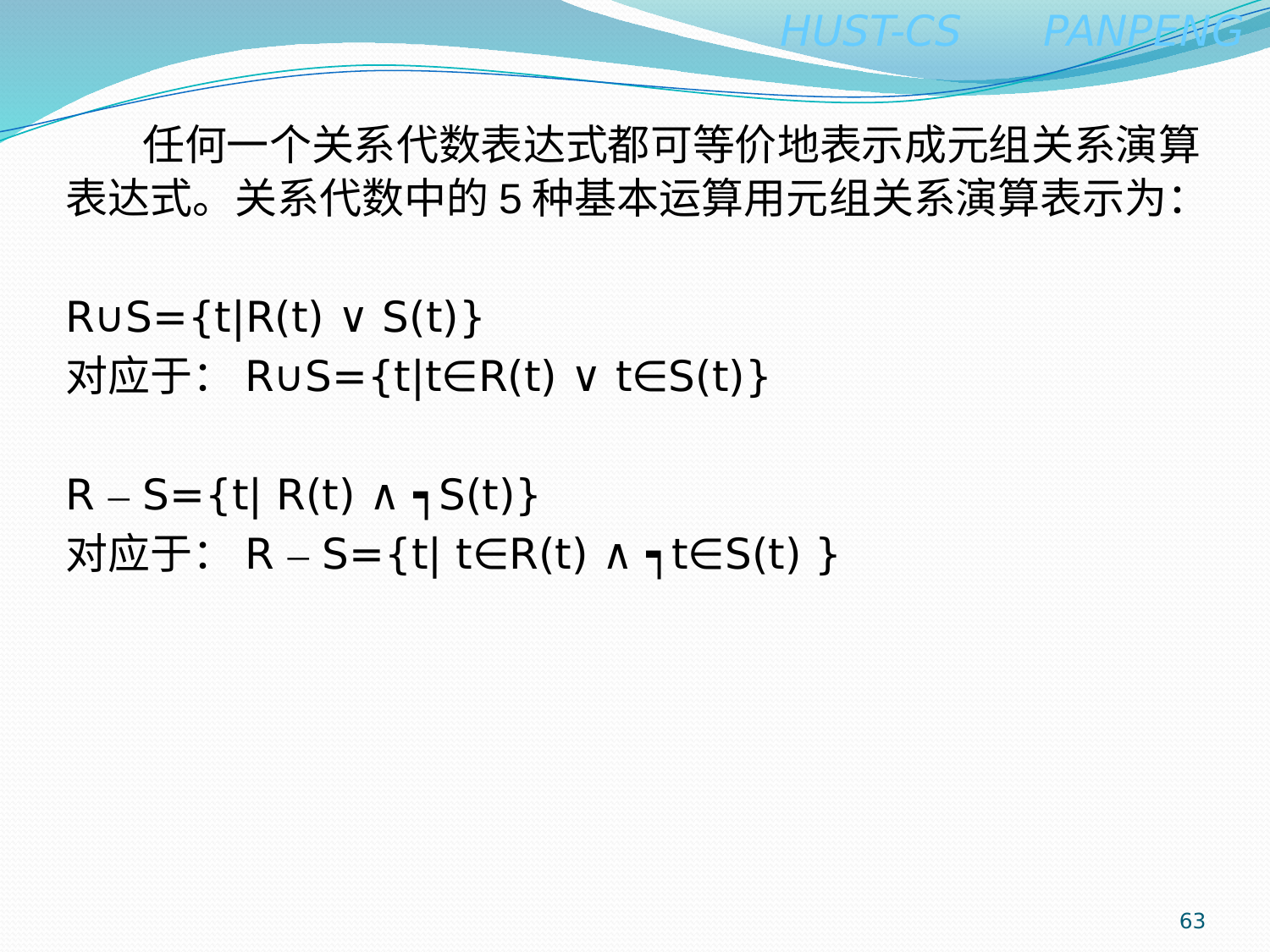

任何一个关系代数表达式都可等价地表示成元组关系演算表达式。关系代数中的5种基本运算用元组关系演算表示为：

R∪S={t|R(t) ∨ S(t)}
对应于：R∪S={t|t∈R(t) ∨ t∈S(t)}

R – S={t| R(t) ∧ ┑S(t)}
对应于：R – S={t| t∈R(t) ∧ ┑t∈S(t) }

63